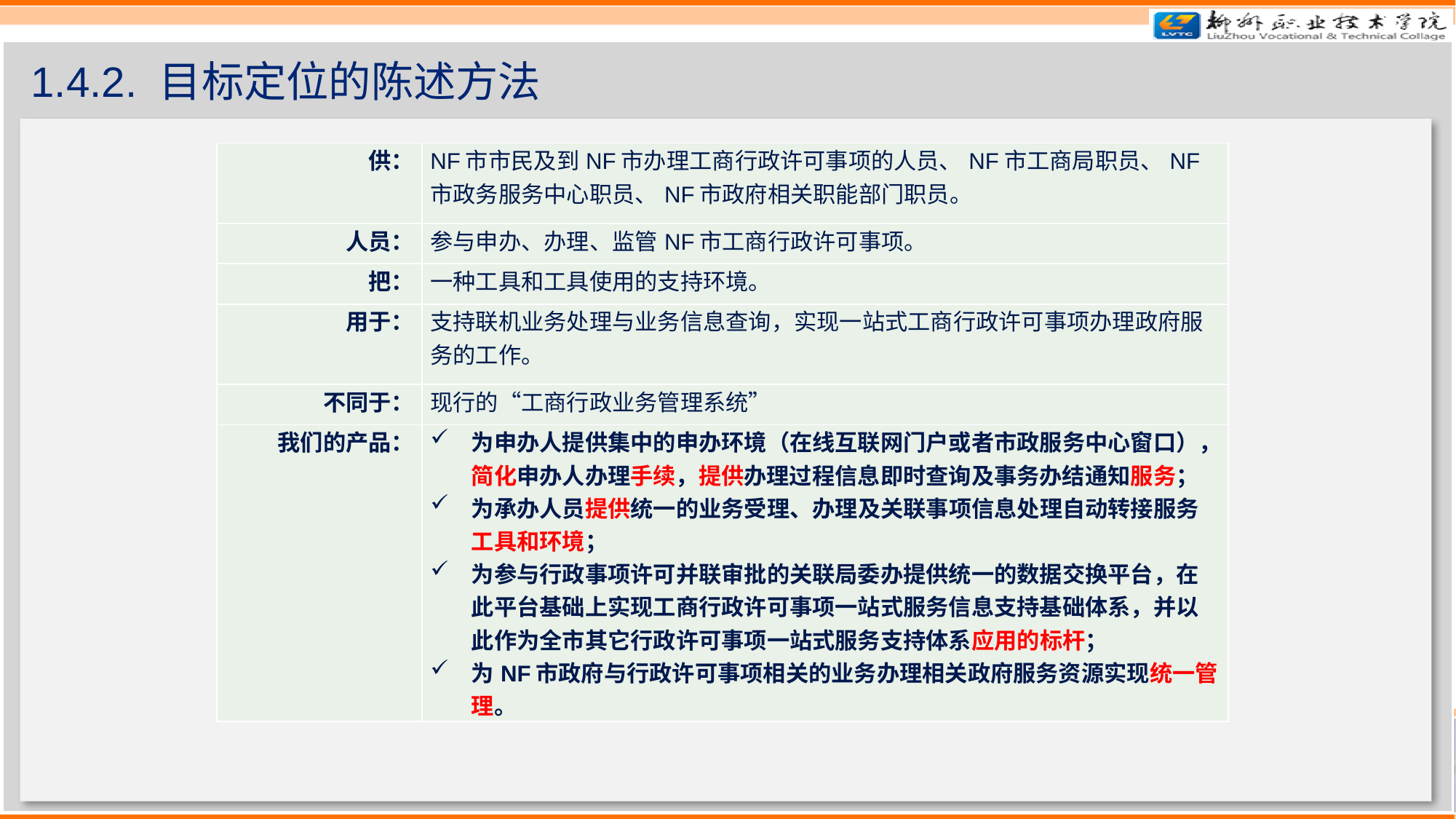

# 1.4.2. 目标定位的陈述方法
| 供： | NF市市民及到NF市办理工商行政许可事项的人员、NF市工商局职员、NF市政务服务中心职员、NF市政府相关职能部门职员。 |
| --- | --- |
| 人员： | 参与申办、办理、监管NF市工商行政许可事项。 |
| 把： | 一种工具和工具使用的支持环境。 |
| 用于： | 支持联机业务处理与业务信息查询，实现一站式工商行政许可事项办理政府服务的工作。 |
| 不同于： | 现行的“工商行政业务管理系统” |
| 我们的产品： | 为申办人提供集中的申办环境（在线互联网门户或者市政服务中心窗口），简化申办人办理手续，提供办理过程信息即时查询及事务办结通知服务； 为承办人员提供统一的业务受理、办理及关联事项信息处理自动转接服务工具和环境； 为参与行政事项许可并联审批的关联局委办提供统一的数据交换平台，在此平台基础上实现工商行政许可事项一站式服务信息支持基础体系，并以此作为全市其它行政许可事项一站式服务支持体系应用的标杆； 为NF市政府与行政许可事项相关的业务办理相关政府服务资源实现统一管理。 |